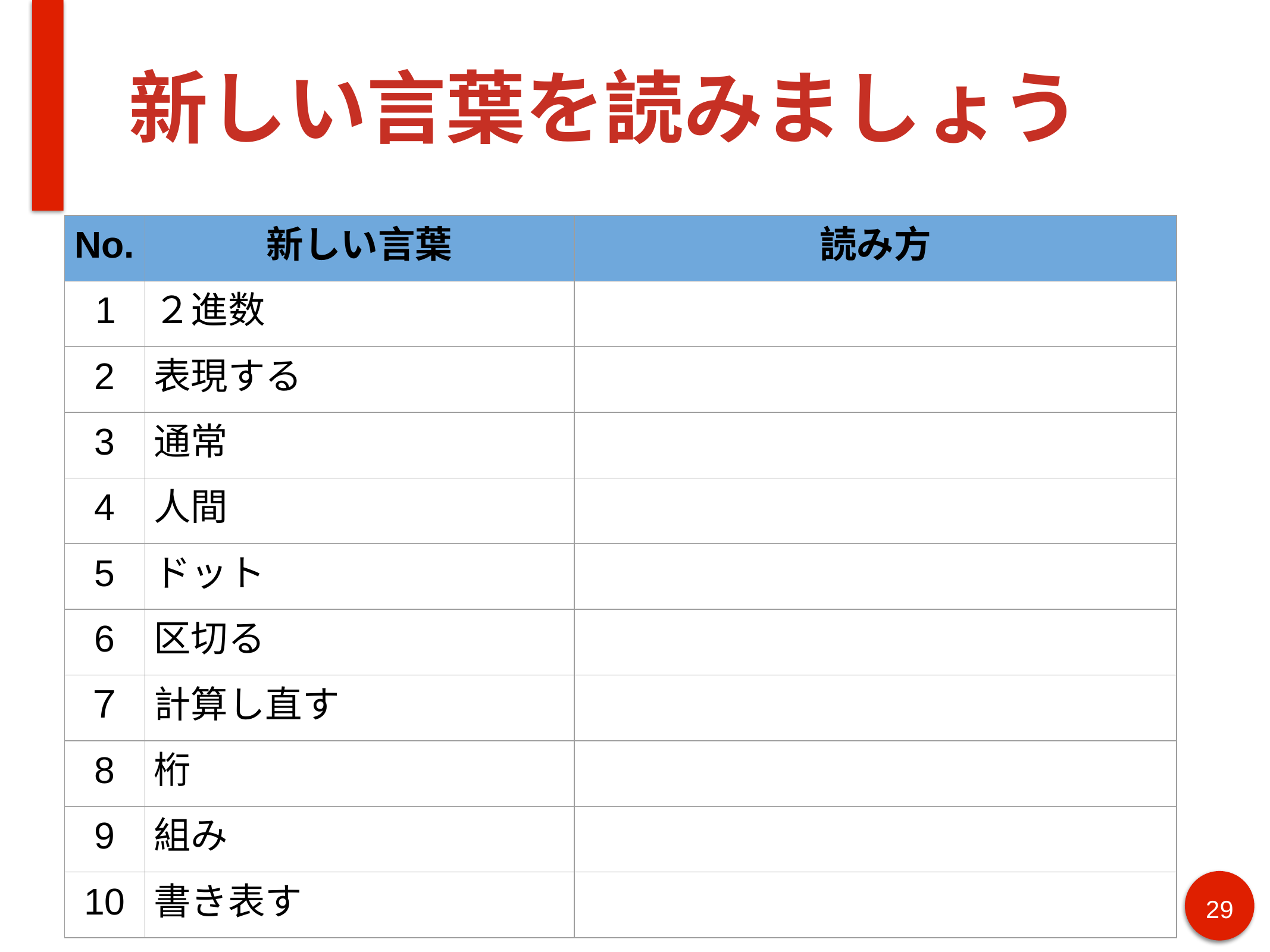

# 新しい言葉を読みましょう
| No. | 新しい言葉 | 読み方 |
| --- | --- | --- |
| 1 | ２進数 |  |
| 2 | 表現する |  |
| 3 | 通常 |  |
| 4 | 人間 |  |
| 5 | ドット |  |
| 6 | 区切る |  |
| ７ | 計算し直す |  |
| 8 | 桁 |  |
| 9 | 組み |  |
| 10 | 書き表す |  |
29